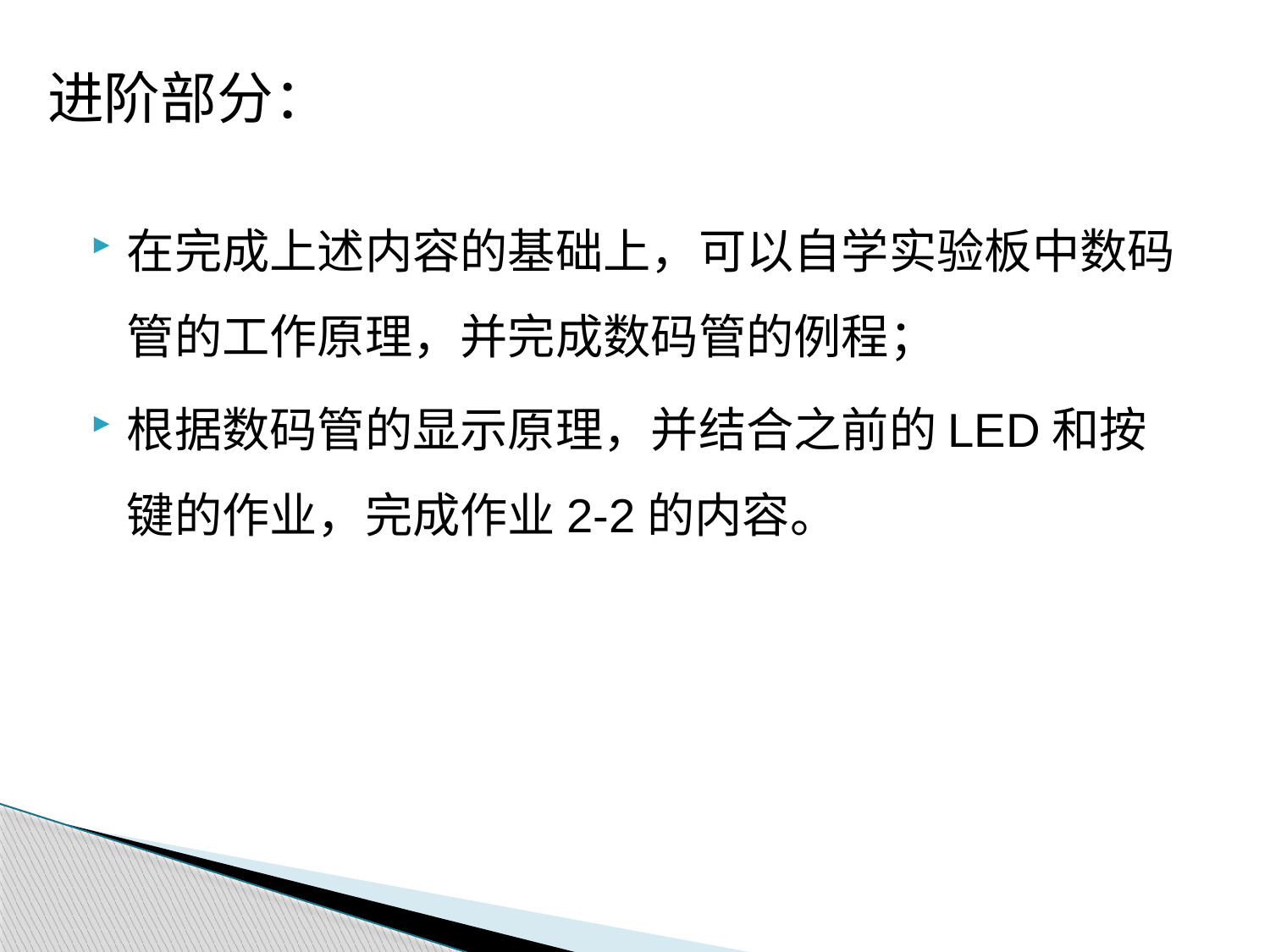

进阶部分：
在完成上述内容的基础上，可以自学实验板中数码管的工作原理，并完成数码管的例程；
根据数码管的显示原理，并结合之前的LED和按键的作业，完成作业2-2的内容。